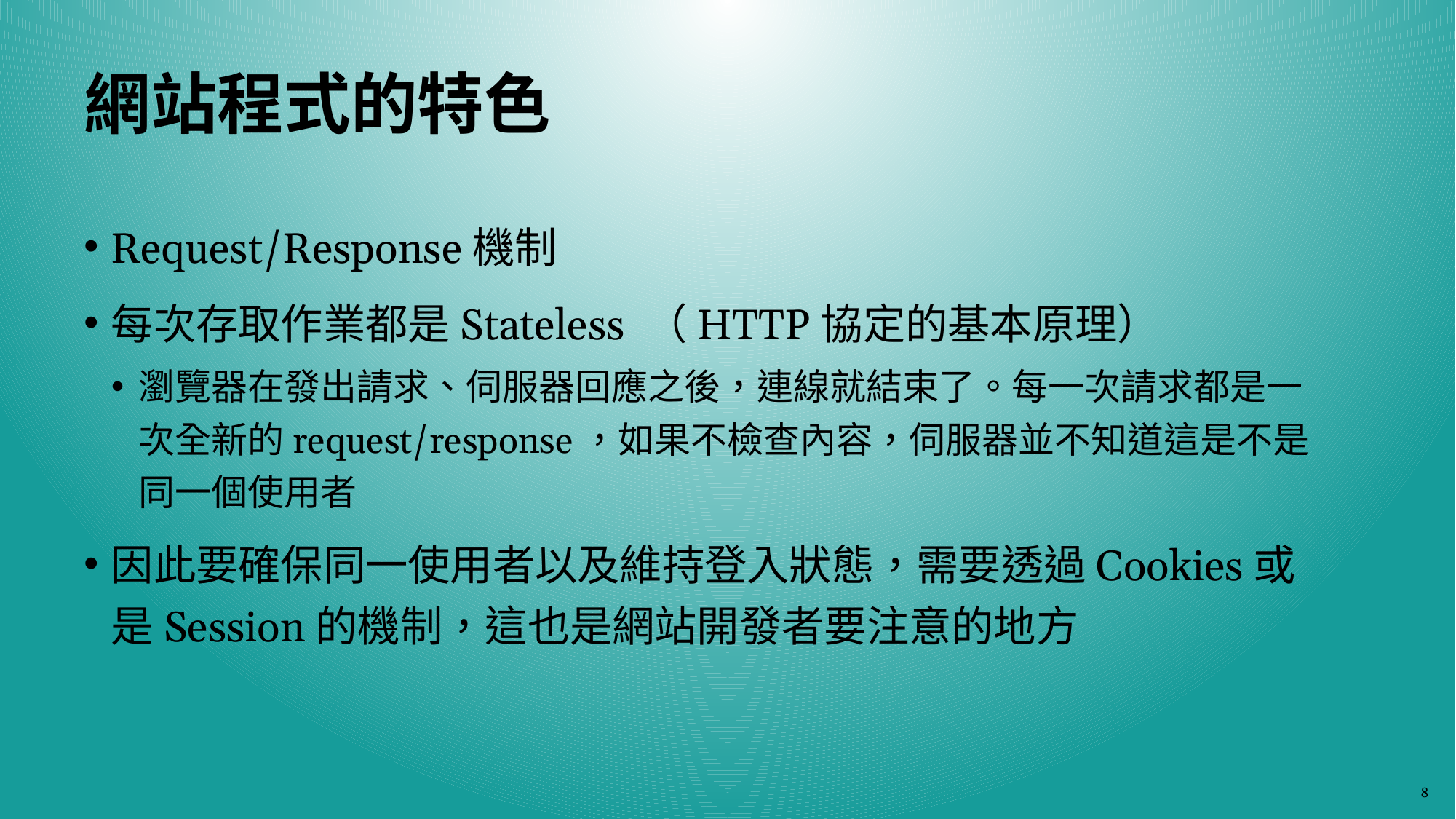

# 網站程式的特色
Request/Response機制
每次存取作業都是Stateless （HTTP協定的基本原理）
瀏覽器在發出請求、伺服器回應之後，連線就結束了。每一次請求都是一次全新的request/response，如果不檢查內容，伺服器並不知道這是不是同一個使用者
因此要確保同一使用者以及維持登入狀態，需要透過Cookies或是Session的機制，這也是網站開發者要注意的地方
8